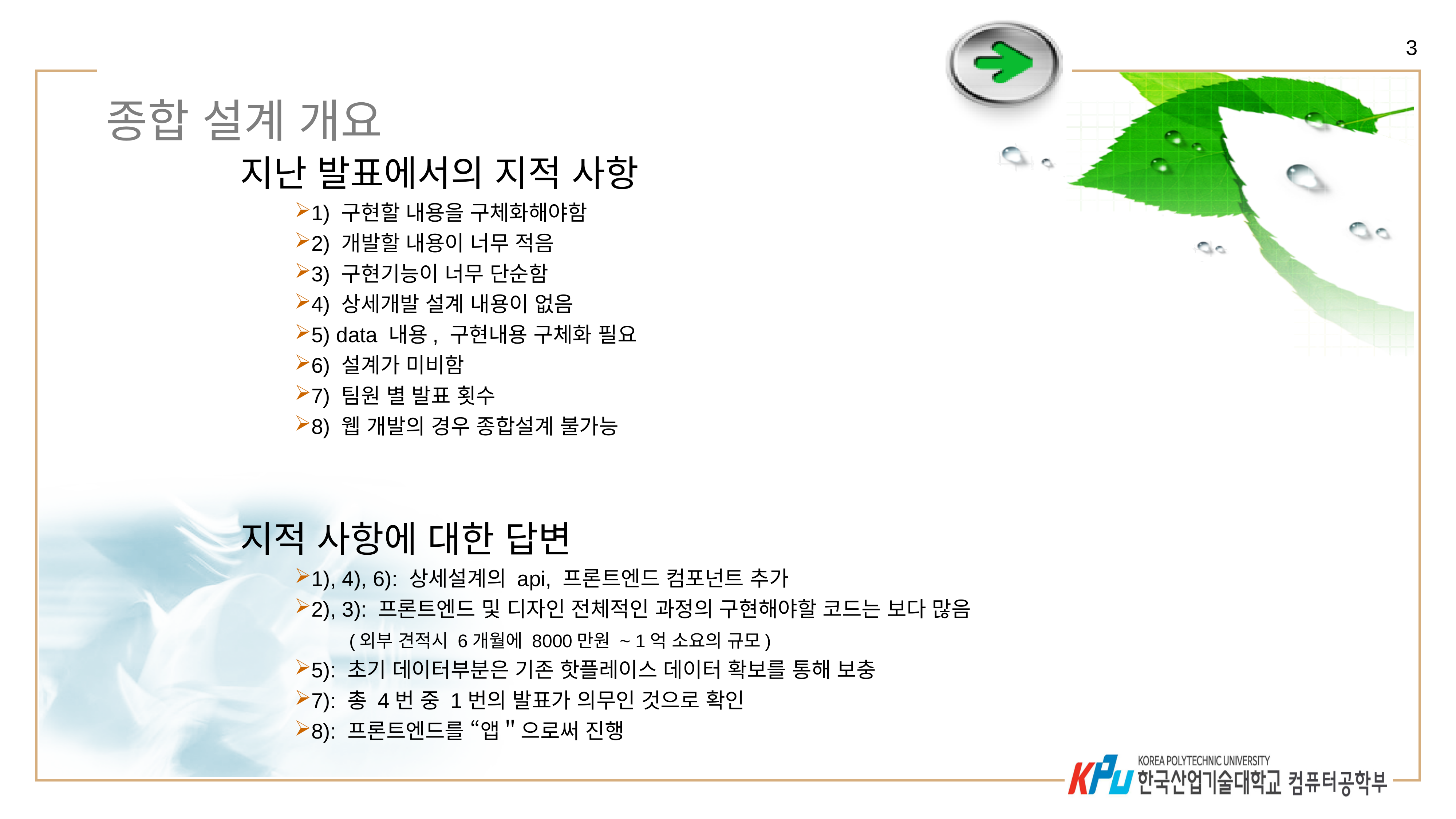

3
# 종합 설계 개요
지난 발표에서의 지적 사항
1) 구현할 내용을 구체화해야함
2) 개발할 내용이 너무 적음
3) 구현기능이 너무 단순함
4) 상세개발 설계 내용이 없음
5) data 내용, 구현내용 구체화 필요
6) 설계가 미비함
7) 팀원 별 발표 횟수
8) 웹 개발의 경우 종합설계 불가능

지적 사항에 대한 답변
1), 4), 6): 상세설계의 api, 프론트엔드 컴포넌트 추가
2), 3): 프론트엔드 및 디자인 전체적인 과정의 구현해야할 코드는 보다 많음
	(외부 견적시 6개월에 8000만원 ~ 1억 소요의 규모)
5): 초기 데이터부분은 기존 핫플레이스 데이터 확보를 통해 보충
7): 총 4번 중 1번의 발표가 의무인 것으로 확인
8): 프론트엔드를 “앱＂으로써 진행